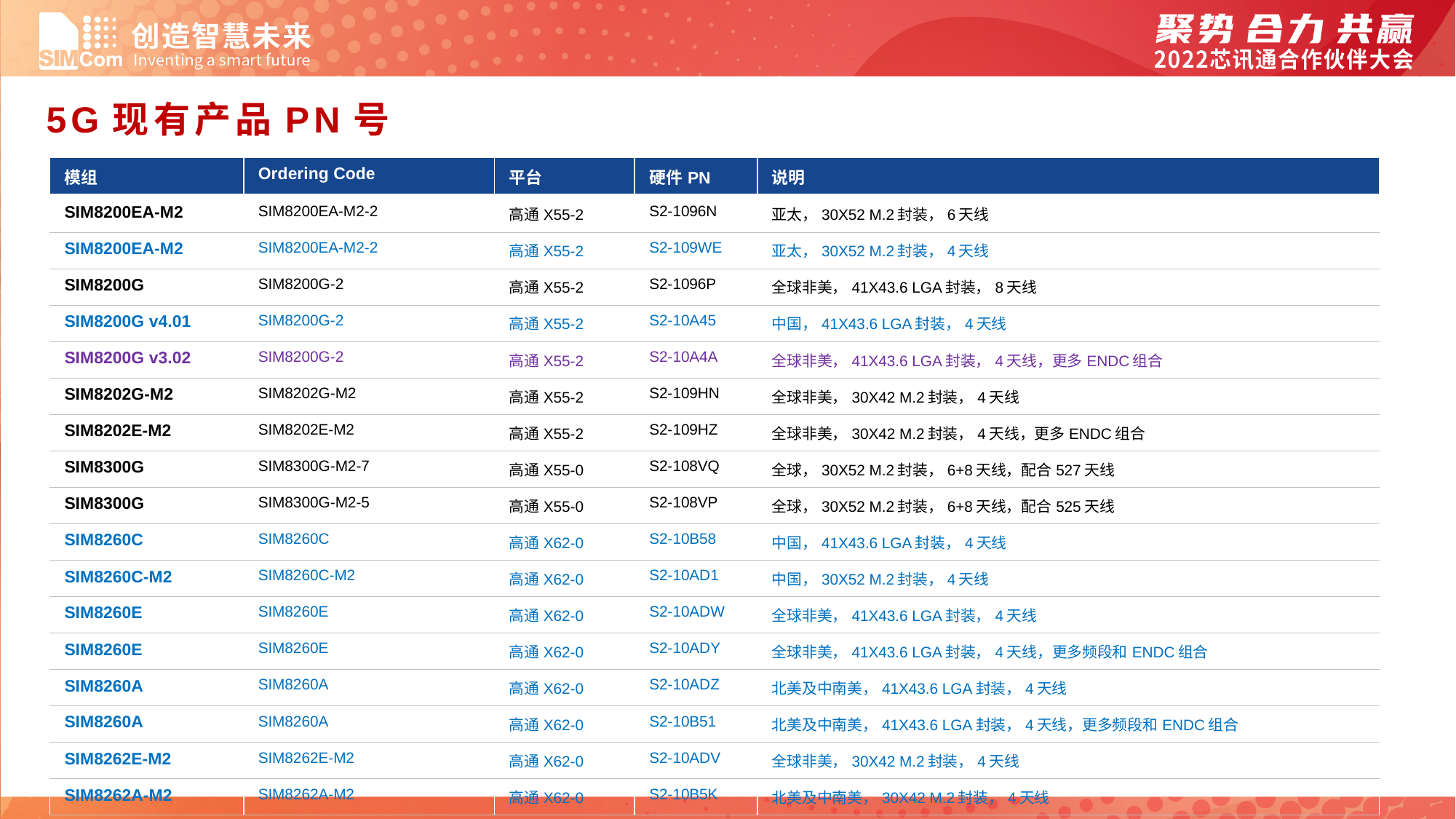

# 5G现有产品PN号
| 模组 | Ordering Code | 平台 | 硬件PN | 说明 |
| --- | --- | --- | --- | --- |
| SIM8200EA-M2 | SIM8200EA-M2-2 | 高通X55-2 | S2-1096N | 亚太，30X52 M.2封装，6天线 |
| SIM8200EA-M2 | SIM8200EA-M2-2 | 高通X55-2 | S2-109WE | 亚太，30X52 M.2封装，4天线 |
| SIM8200G | SIM8200G-2 | 高通X55-2 | S2-1096P | 全球非美，41X43.6 LGA封装，8天线 |
| SIM8200G v4.01 | SIM8200G-2 | 高通X55-2 | S2-10A45 | 中国，41X43.6 LGA封装，4天线 |
| SIM8200G v3.02 | SIM8200G-2 | 高通X55-2 | S2-10A4A | 全球非美，41X43.6 LGA封装，4天线，更多ENDC组合 |
| SIM8202G-M2 | SIM8202G-M2 | 高通X55-2 | S2-109HN | 全球非美，30X42 M.2封装，4天线 |
| SIM8202E-M2 | SIM8202E-M2 | 高通X55-2 | S2-109HZ | 全球非美，30X42 M.2封装，4天线，更多ENDC组合 |
| SIM8300G | SIM8300G-M2-7 | 高通X55-0 | S2-108VQ | 全球，30X52 M.2封装，6+8天线，配合527天线 |
| SIM8300G | SIM8300G-M2-5 | 高通X55-0 | S2-108VP | 全球，30X52 M.2封装，6+8天线，配合525天线 |
| SIM8260C | SIM8260C | 高通X62-0 | S2-10B58 | 中国，41X43.6 LGA封装，4天线 |
| SIM8260C-M2 | SIM8260C-M2 | 高通X62-0 | S2-10AD1 | 中国，30X52 M.2封装，4天线 |
| SIM8260E | SIM8260E | 高通X62-0 | S2-10ADW | 全球非美，41X43.6 LGA封装，4天线 |
| SIM8260E | SIM8260E | 高通X62-0 | S2-10ADY | 全球非美，41X43.6 LGA封装，4天线，更多频段和ENDC组合 |
| SIM8260A | SIM8260A | 高通X62-0 | S2-10ADZ | 北美及中南美，41X43.6 LGA封装，4天线 |
| SIM8260A | SIM8260A | 高通X62-0 | S2-10B51 | 北美及中南美，41X43.6 LGA封装，4天线，更多频段和ENDC组合 |
| SIM8262E-M2 | SIM8262E-M2 | 高通X62-0 | S2-10ADV | 全球非美，30X42 M.2封装，4天线 |
| SIM8262A-M2 | SIM8262A-M2 | 高通X62-0 | S2-10B5K | 北美及中南美，30X42 M.2封装，4天线 |